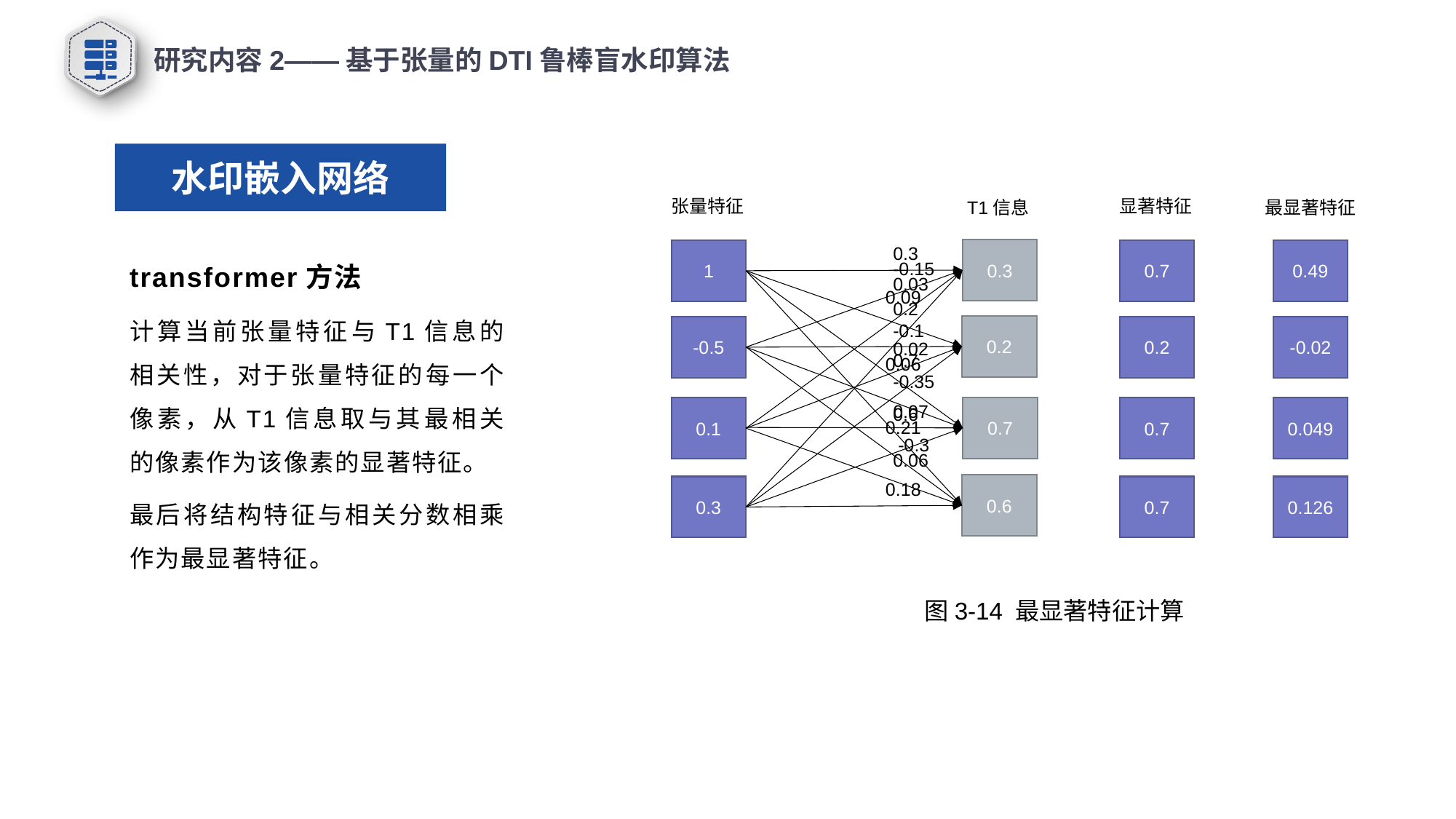

研究内容2——基于张量的DTI鲁棒盲水印算法

水印嵌入网络
张量特征
显著特征
T1信息
最显著特征
0.3
0.2
0.7
0.6
transformer方法
计算当前张量特征与T1信息的相关性，对于张量特征的每一个像素，从T1信息取与其最相关的像素作为该像素的显著特征。
最后将结构特征与相关分数相乘作为最显著特征。
0.3
1
0.7
0.49
-0.15
-0.1
-0.35
-0.3
0.03
0.02
0.07
0.06
0.09
0.06
0.21
0.18
0.2
-0.5
0.2
-0.02
0.7
0.1
0.7
0.049
0.6
0.3
0.7
0.126
图3-14 最显著特征计算